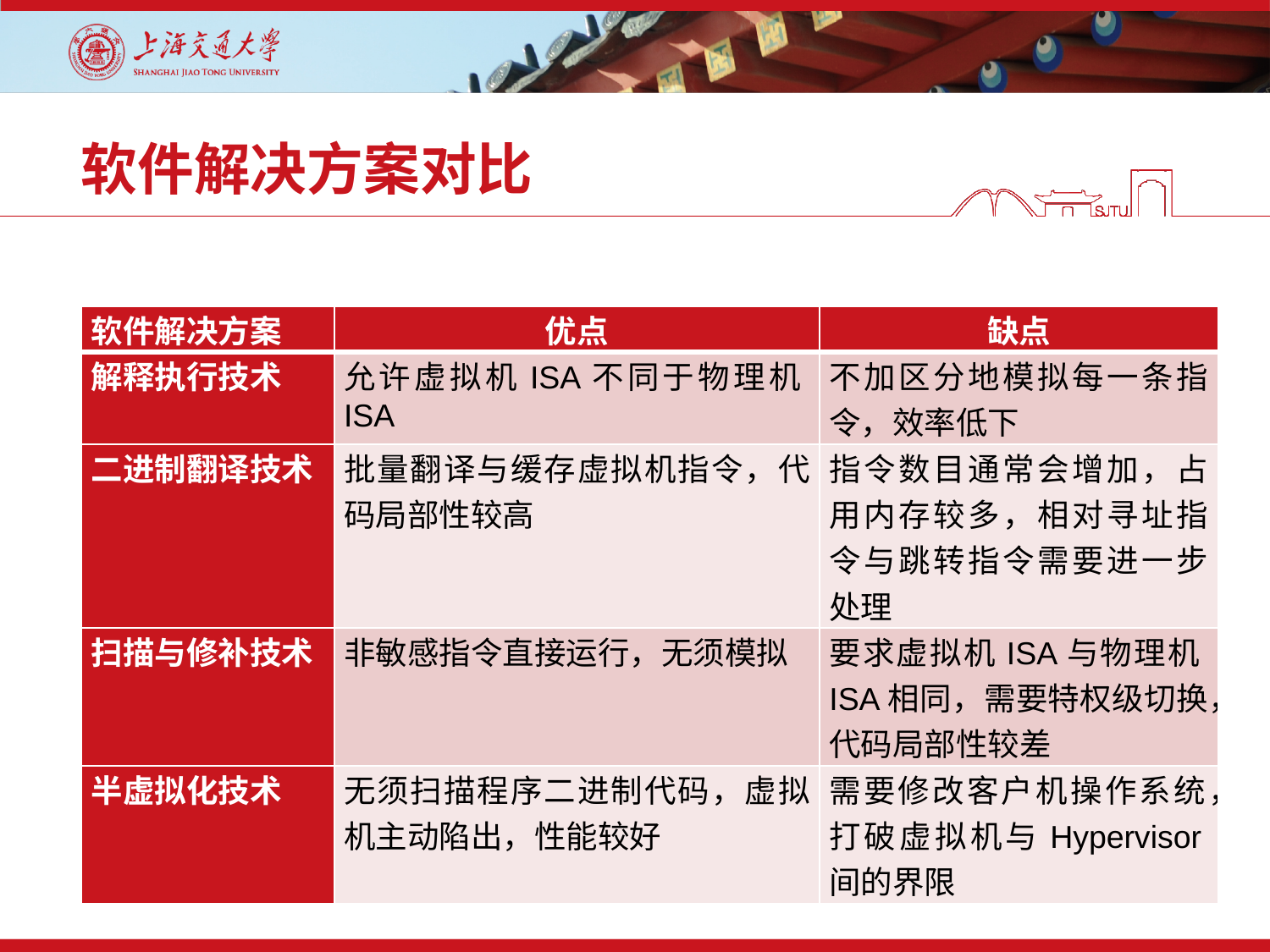

# 软件解决方案对比
| 软件解决方案 | 优点 | 缺点 |
| --- | --- | --- |
| 解释执行技术 | 允许虚拟机ISA不同于物理机ISA | 不加区分地模拟每一条指令，效率低下 |
| 二进制翻译技术 | 批量翻译与缓存虚拟机指令，代码局部性较高 | 指令数目通常会增加，占用内存较多，相对寻址指令与跳转指令需要进一步处理 |
| 扫描与修补技术 | 非敏感指令直接运行，无须模拟 | 要求虚拟机ISA与物理机ISA相同，需要特权级切换，代码局部性较差 |
| 半虚拟化技术 | 无须扫描程序二进制代码，虚拟机主动陷出，性能较好 | 需要修改客户机操作系统，打破虚拟机与Hypervisor间的界限 |